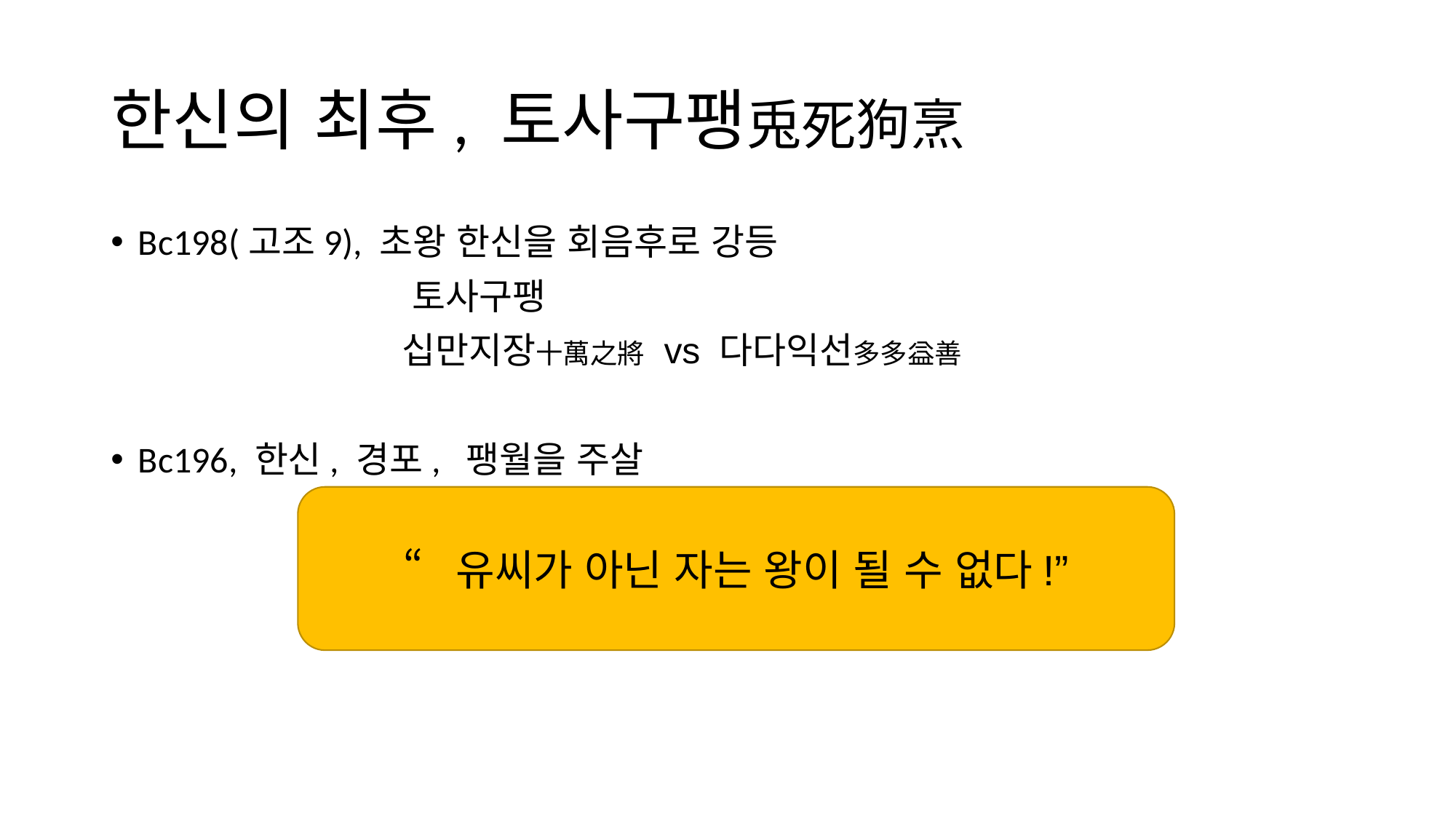

# 한신의 최후, 토사구팽兎死狗烹
Bc198(고조9), 초왕 한신을 회음후로 강등
		      토사구팽
		     십만지장十萬之將 vs 다다익선多多益善

Bc196, 한신, 경포,  팽월을 주살

“유씨가 아닌 자는 왕이 될 수 없다!”